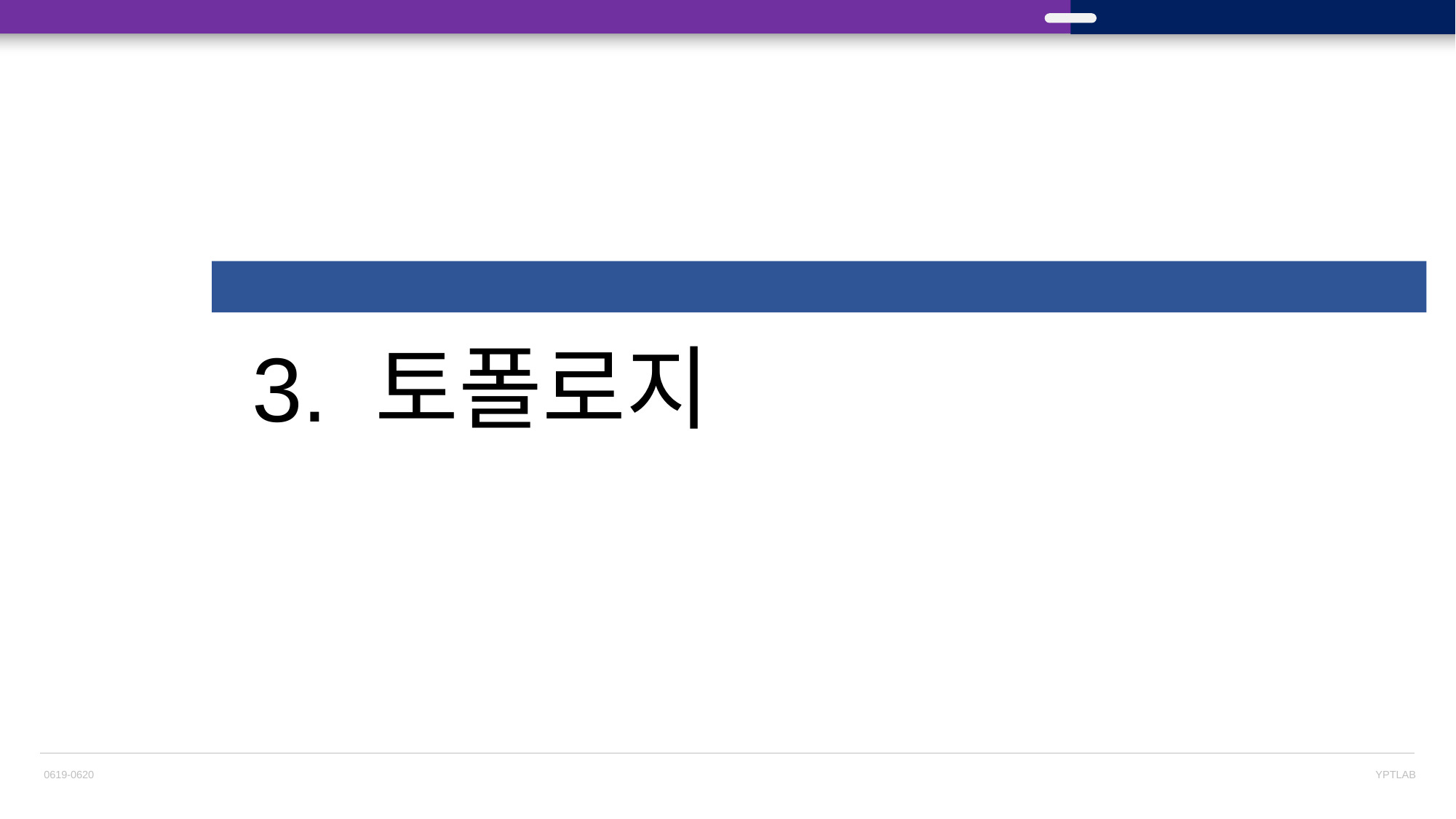

LOGO
프레젠테이션 교육

3. 토폴로지
0619-0620
YPTLAB